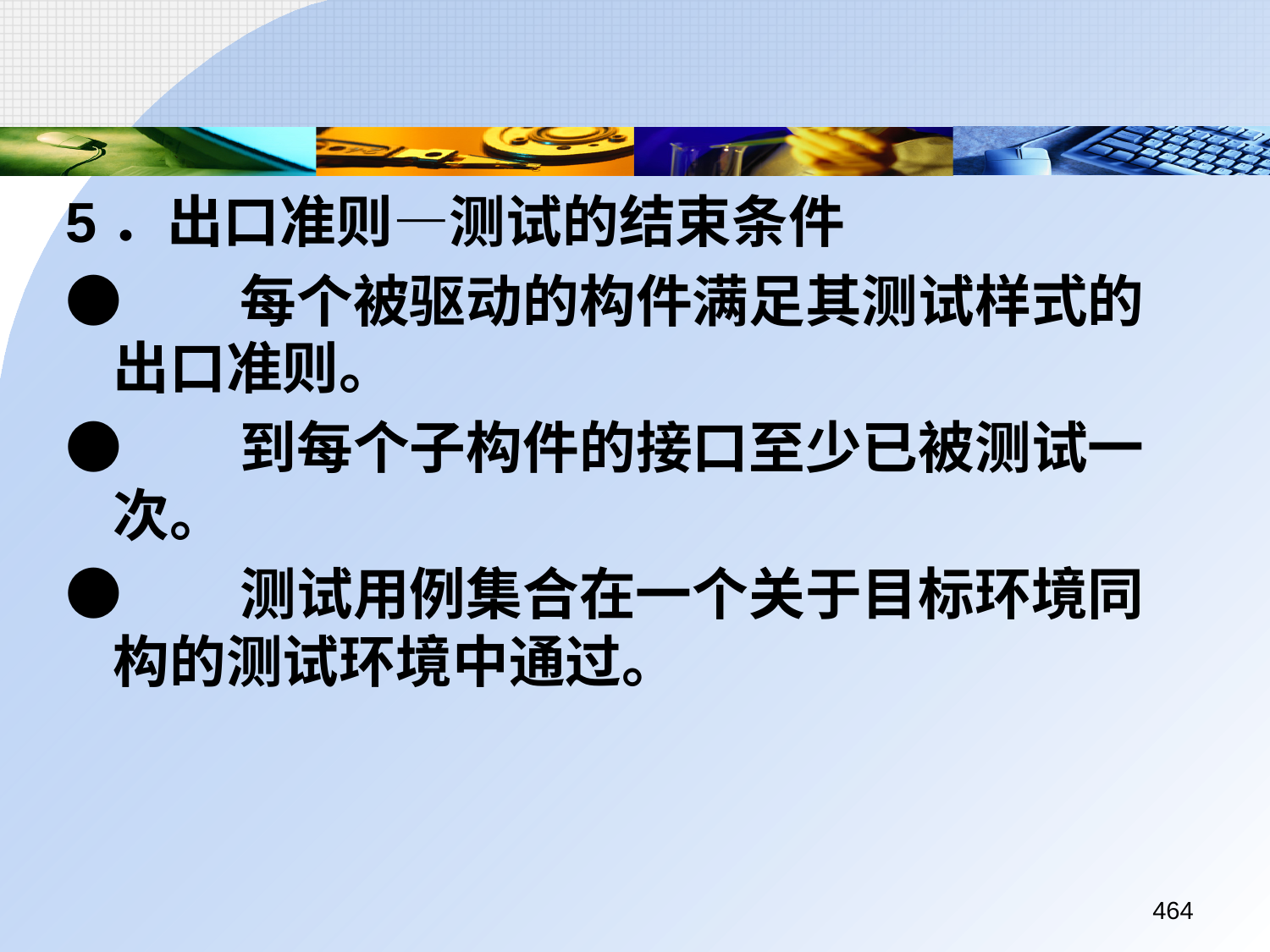

5．出口准则—测试的结束条件
●	每个被驱动的构件满足其测试样式的出口准则。
●	到每个子构件的接口至少已被测试一次。
●	测试用例集合在一个关于目标环境同构的测试环境中通过。

464